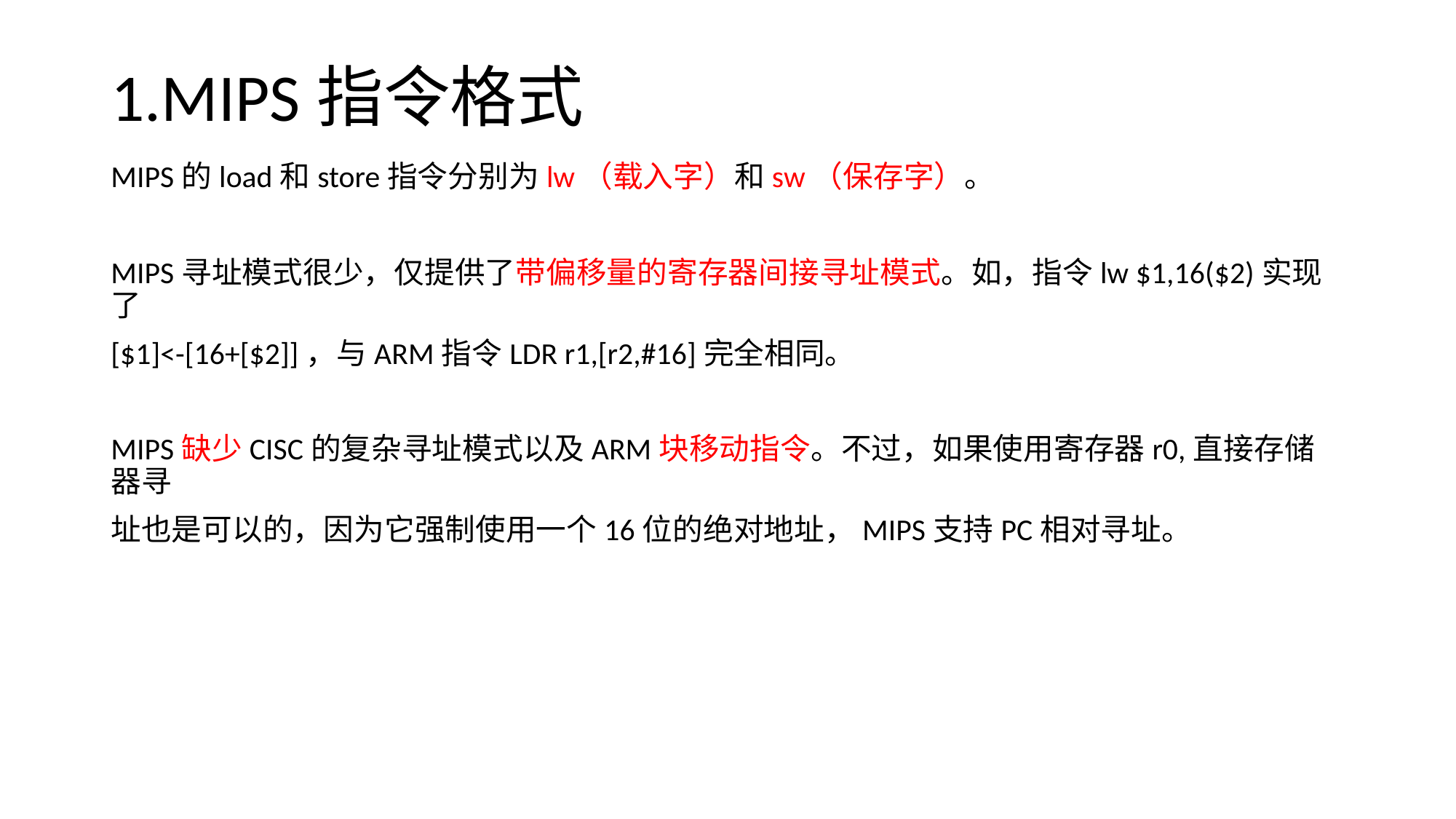

# 1.MIPS指令格式
MIPS的load和store指令分别为lw（载入字）和sw（保存字）。

MIPS寻址模式很少，仅提供了带偏移量的寄存器间接寻址模式。如，指令lw $1,16($2)实现了
[$1]<-[16+[$2]]，与ARM指令LDR r1,[r2,#16]完全相同。

MIPS缺少CISC的复杂寻址模式以及ARM块移动指令。不过，如果使用寄存器r0,直接存储器寻
址也是可以的，因为它强制使用一个16位的绝对地址，MIPS支持PC相对寻址。